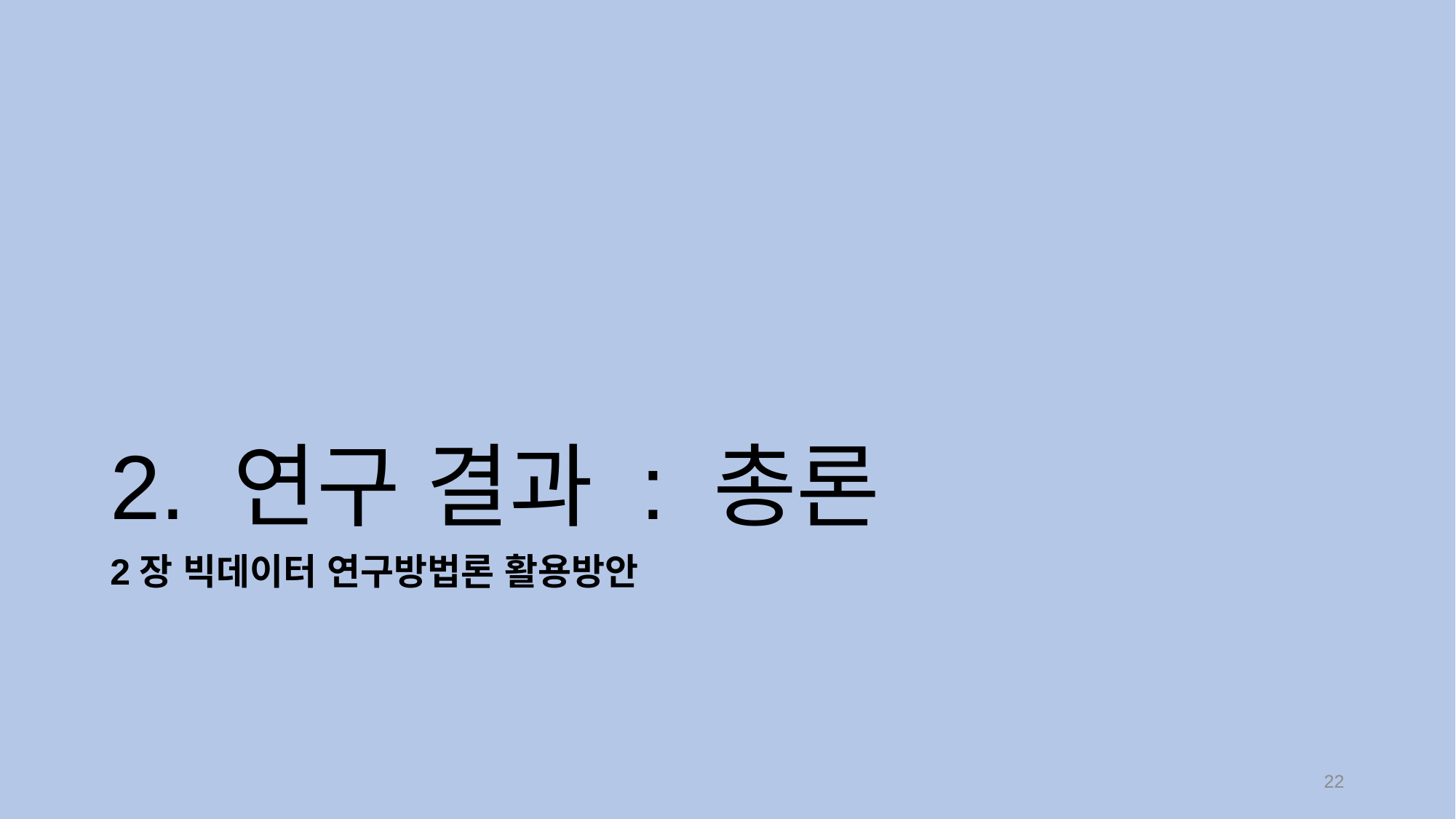

# 2. 연구 결과 : 총론
2장 빅데이터 연구방법론 활용방안
22